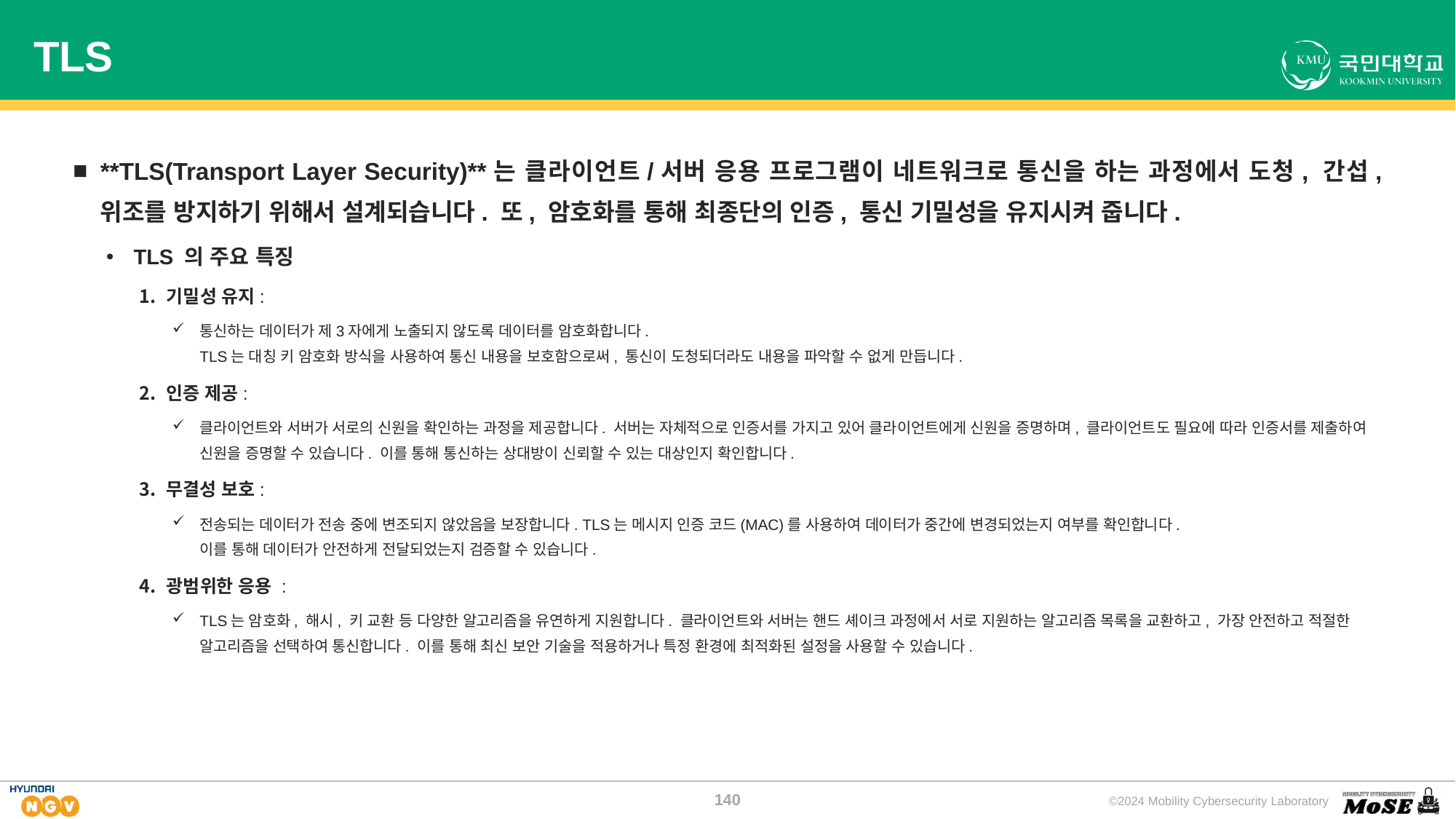

# TLS
**TLS(Transport Layer Security)**는 클라이언트/서버 응용 프로그램이 네트워크로 통신을 하는 과정에서 도청, 간섭, 위조를 방지하기 위해서 설계되습니다. 또, 암호화를 통해 최종단의 인증, 통신 기밀성을 유지시켜 줍니다.
TLS 의 주요 특징
기밀성 유지:
통신하는 데이터가 제3자에게 노출되지 않도록 데이터를 암호화합니다.
TLS는 대칭 키 암호화 방식을 사용하여 통신 내용을 보호함으로써, 통신이 도청되더라도 내용을 파악할 수 없게 만듭니다.
인증 제공:
클라이언트와 서버가 서로의 신원을 확인하는 과정을 제공합니다. 서버는 자체적으로 인증서를 가지고 있어 클라이언트에게 신원을 증명하며, 클라이언트도 필요에 따라 인증서를 제출하여 신원을 증명할 수 있습니다. 이를 통해 통신하는 상대방이 신뢰할 수 있는 대상인지 확인합니다.
무결성 보호:
전송되는 데이터가 전송 중에 변조되지 않았음을 보장합니다. TLS는 메시지 인증 코드(MAC)를 사용하여 데이터가 중간에 변경되었는지 여부를 확인합니다.
이를 통해 데이터가 안전하게 전달되었는지 검증할 수 있습니다.
광범위한 응용 :
TLS는 암호화, 해시, 키 교환 등 다양한 알고리즘을 유연하게 지원합니다. 클라이언트와 서버는 핸드 셰이크 과정에서 서로 지원하는 알고리즘 목록을 교환하고, 가장 안전하고 적절한 알고리즘을 선택하여 통신합니다. 이를 통해 최신 보안 기술을 적용하거나 특정 환경에 최적화된 설정을 사용할 수 있습니다.